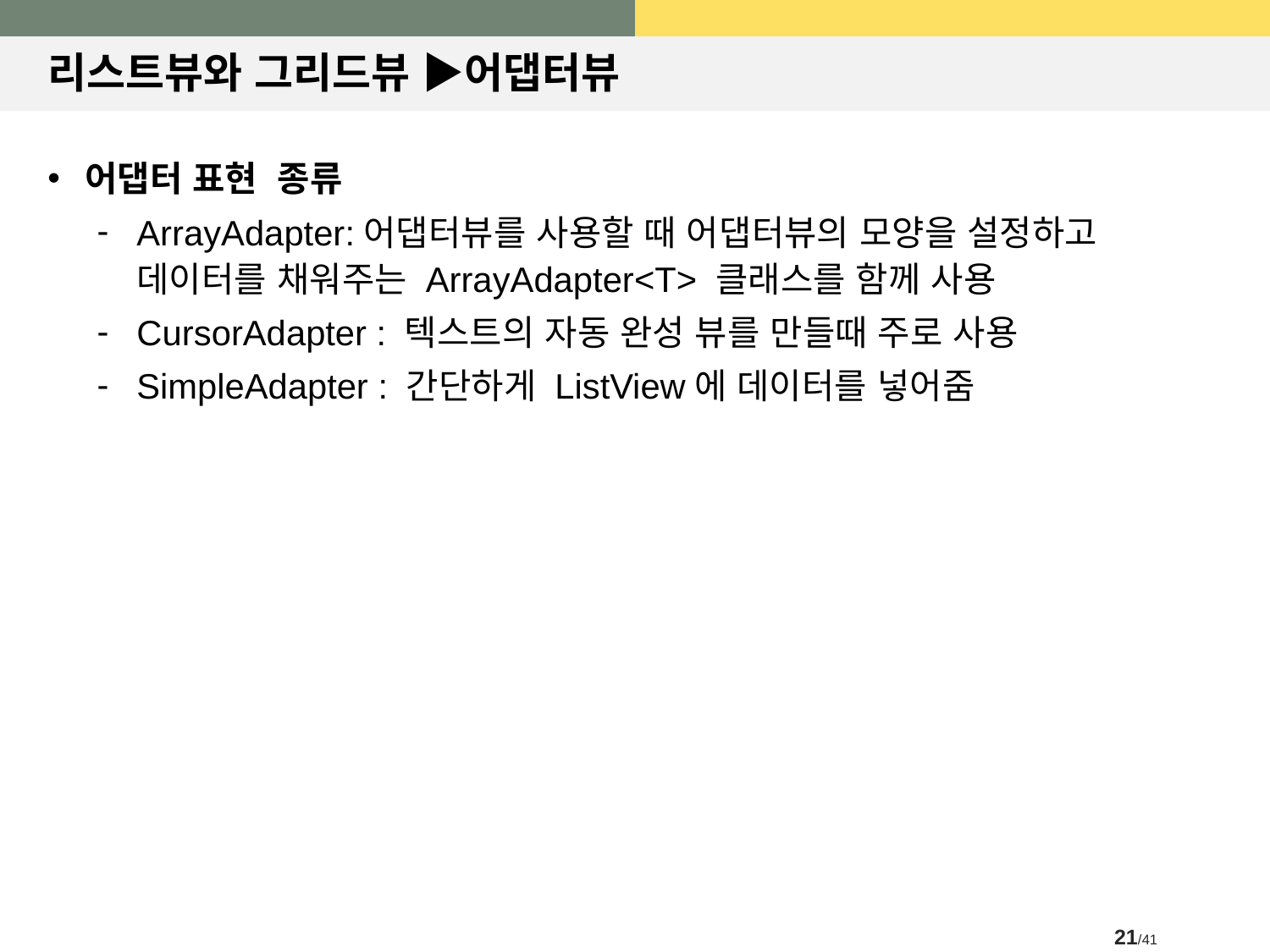

# 리스트뷰와 그리드뷰 ▶어댑터뷰
어댑터 표현  종류
ArrayAdapter:어댑터뷰를 사용할 때 어댑터뷰의 모양을 설정하고 데이터를 채워주는 ArrayAdapter<T> 클래스를 함께 사용
CursorAdapter : 텍스트의 자동 완성 뷰를 만들때 주로 사용
SimpleAdapter : 간단하게 ListView에 데이터를 넣어줌